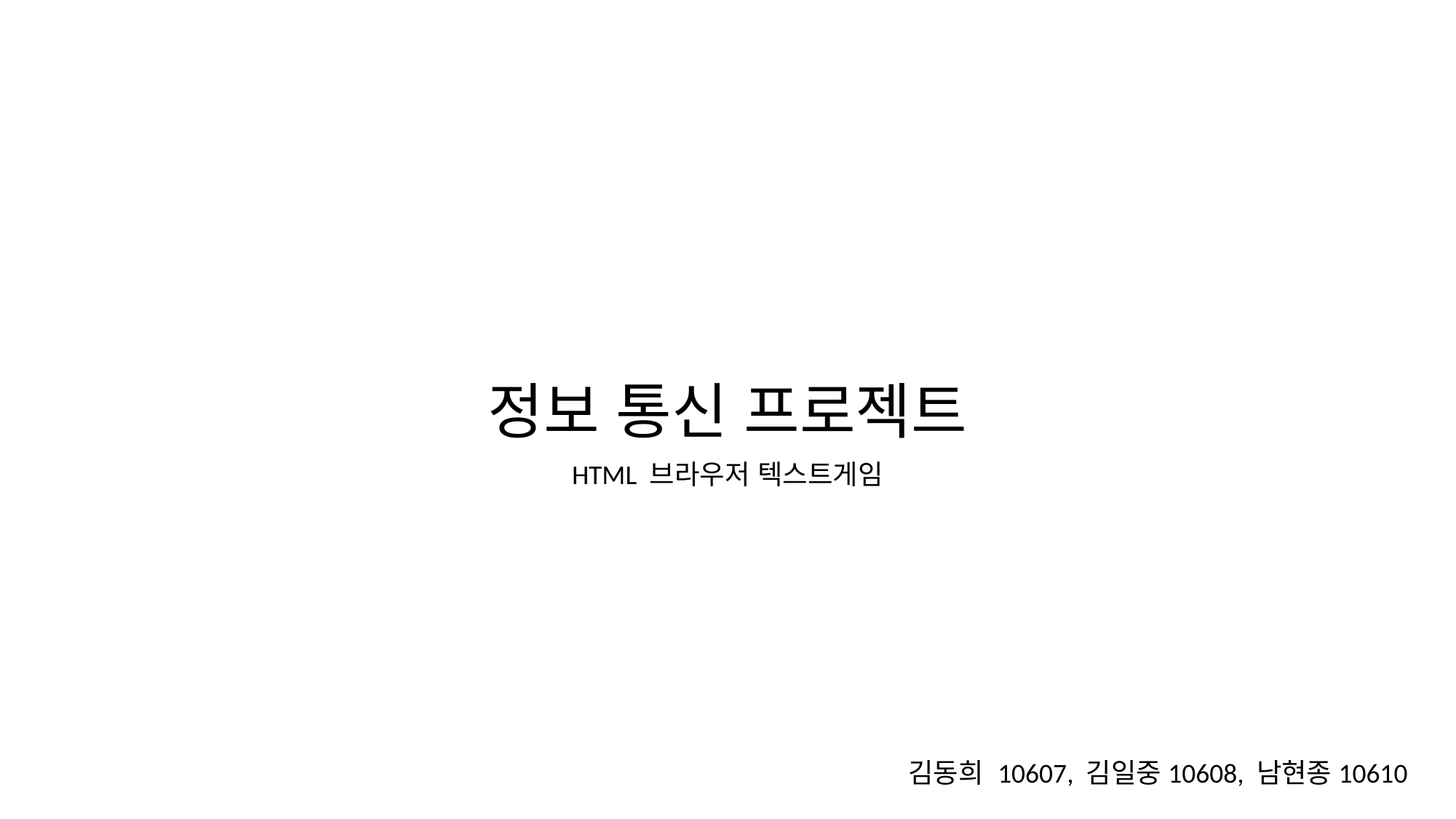

정보 통신 프로젝트
HTML 브라우저 텍스트게임
김동희 10607, 김일중10608, 남현종10610